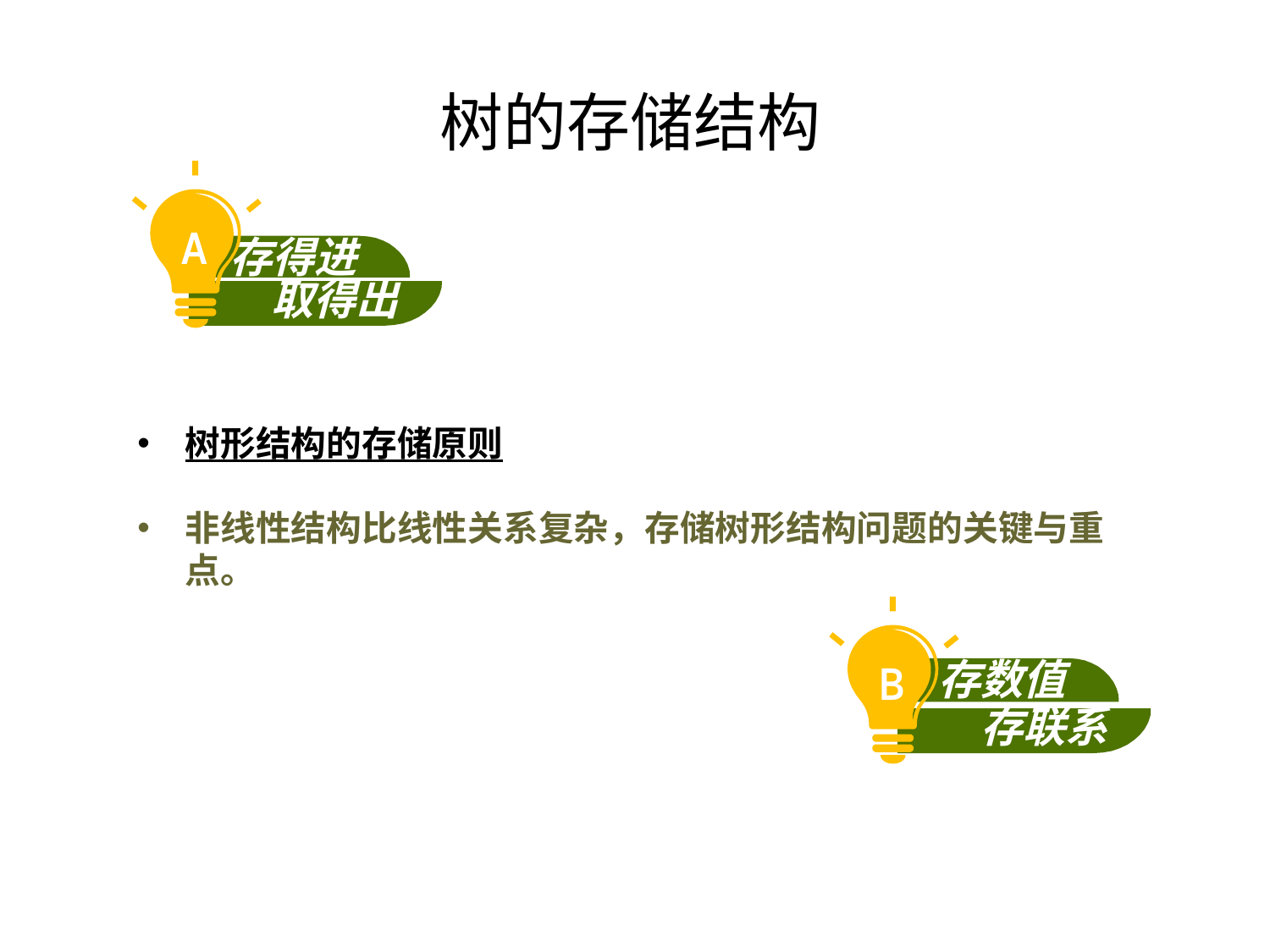

# 树的存储结构
A
存得进

取得出
树形结构的存储原则

非线性结构比线性关系复杂，存储树形结构问题的关键与重点。
B
存数值

存联系
25